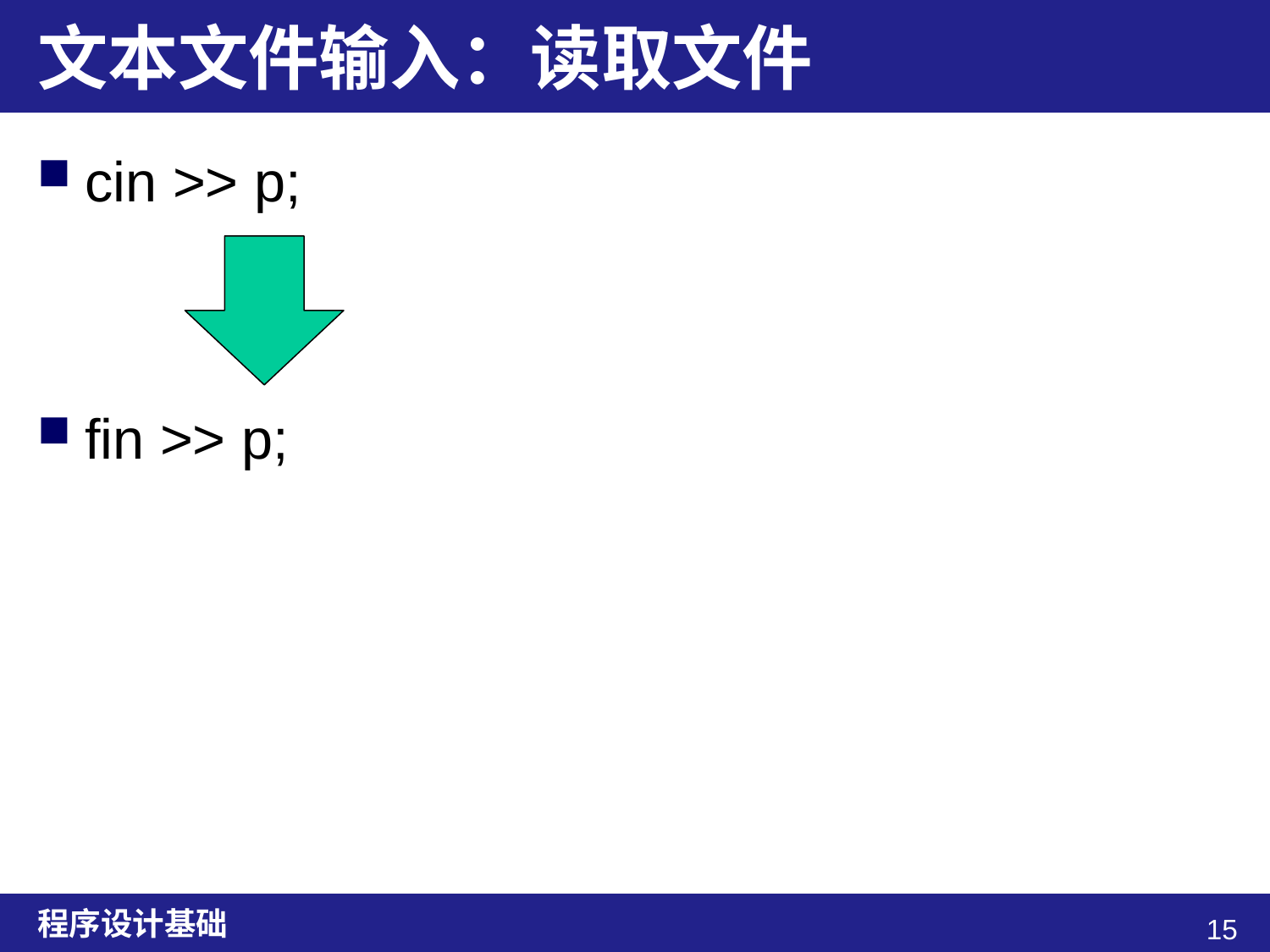

# 文本文件输入：读取文件
cin >> p;

fin >> p;